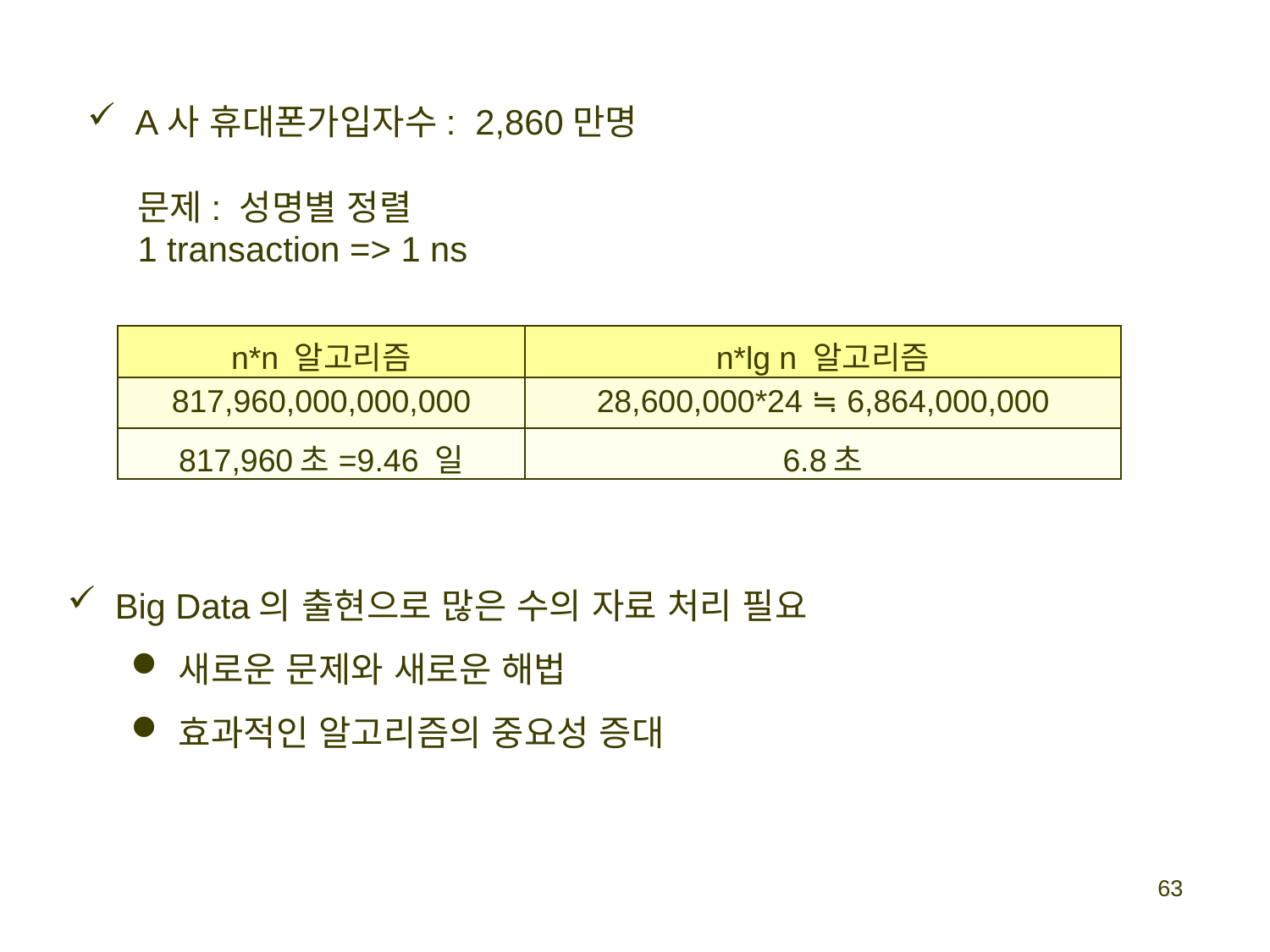

A사 휴대폰가입자수:  2,860만명

문제: 성명별 정렬
1 transaction => 1 ns
| n\*n 알고리즘 | n\*lg n 알고리즘 |
| --- | --- |
| 817,960,000,000,000 | 28,600,000\*24 ≒ 6,864,000,000 |
| 817,960초=9.46 일 | 6.8초 |
Big Data의 출현으로 많은 수의 자료 처리 필요
새로운 문제와 새로운 해법
효과적인 알고리즘의 중요성 증대
63